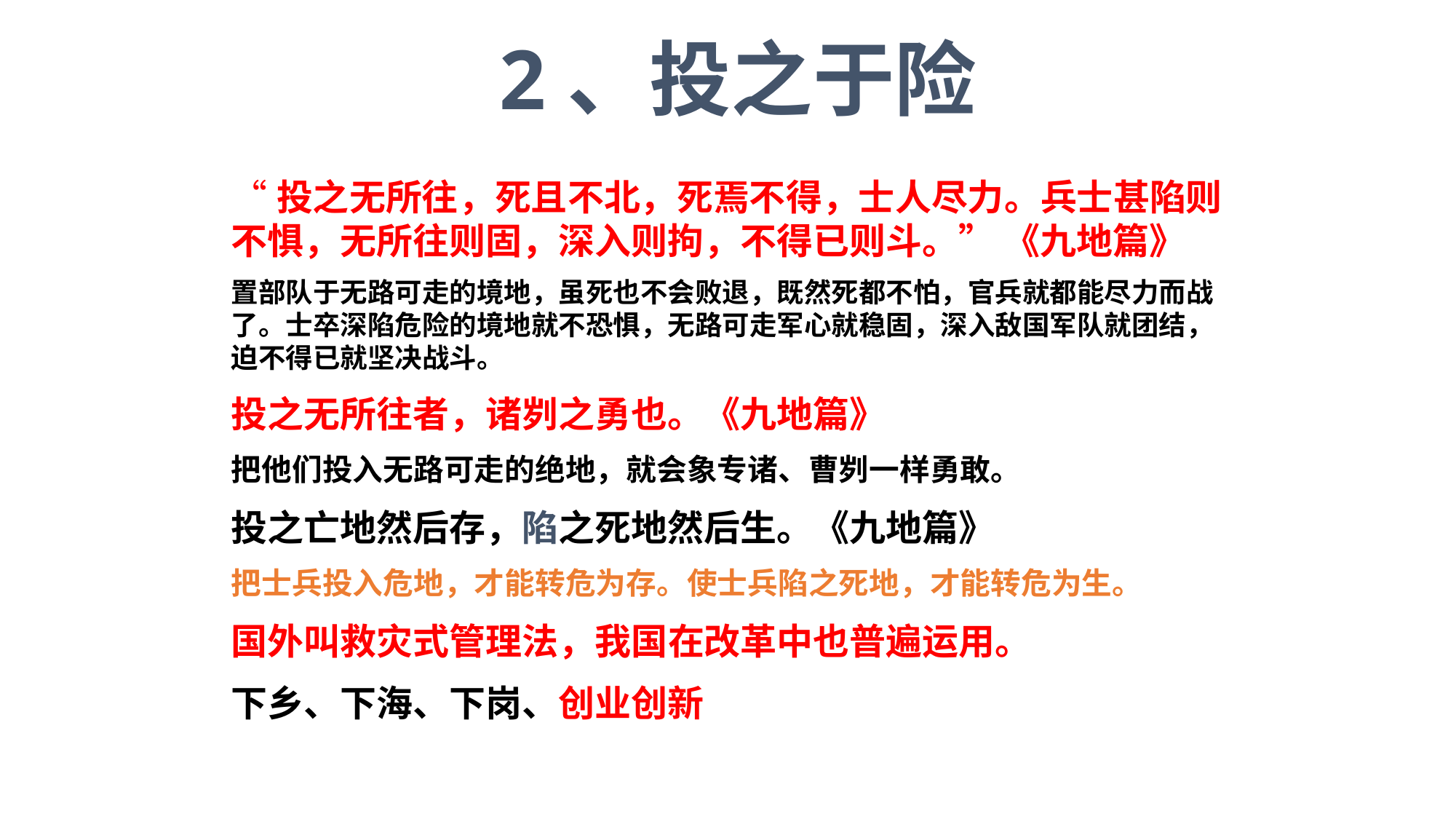

2、投之于险
“投之无所往，死且不北，死焉不得，士人尽力。兵士甚陷则不惧，无所往则固，深入则拘，不得已则斗。” 《九地篇》
置部队于无路可走的境地，虽死也不会败退，既然死都不怕，官兵就都能尽力而战了。士卒深陷危险的境地就不恐惧，无路可走军心就稳固，深入敌国军队就团结，迫不得已就坚决战斗。
投之无所往者，诸刿之勇也。《九地篇》
把他们投入无路可走的绝地，就会象专诸、曹刿一样勇敢。
投之亡地然后存，陷之死地然后生。《九地篇》
把士兵投入危地，才能转危为存。使士兵陷之死地，才能转危为生。
国外叫救灾式管理法，我国在改革中也普遍运用。
下乡、下海、下岗、创业创新